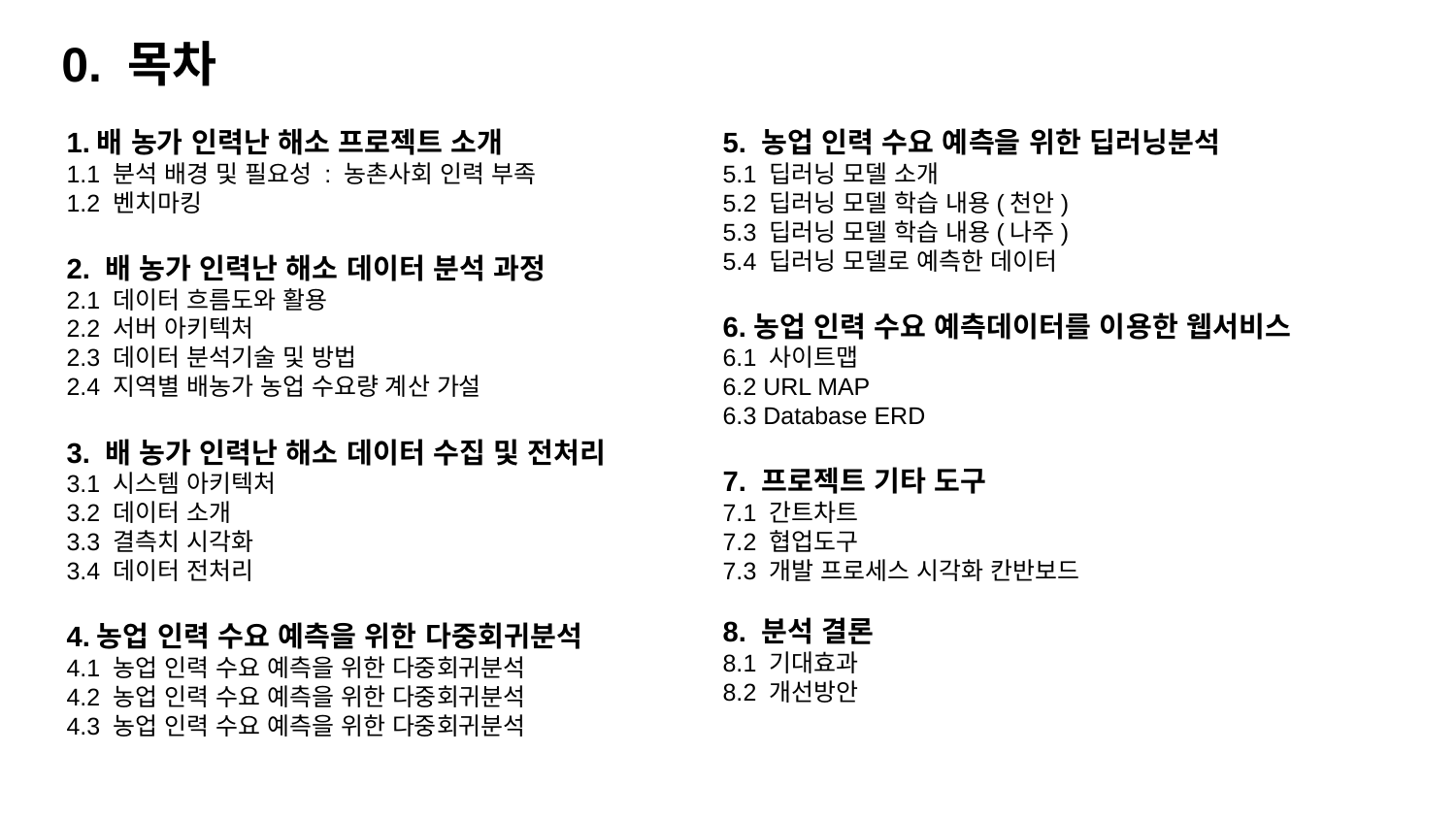

# 0. 목차
1.배 농가 인력난 해소 프로젝트 소개
1.1 분석 배경 및 필요성 : 농촌사회 인력 부족
1.2 벤치마킹

2. 배 농가 인력난 해소 데이터 분석 과정
2.1 데이터 흐름도와 활용
2.2 서버 아키텍처
2.3 데이터 분석기술 및 방법
2.4 지역별 배농가 농업 수요량 계산 가설

3. 배 농가 인력난 해소 데이터 수집 및 전처리
3.1 시스템 아키텍처
3.2 데이터 소개
3.3 결측치 시각화
3.4 데이터 전처리

4.농업 인력 수요 예측을 위한 다중회귀분석
4.1 농업 인력 수요 예측을 위한 다중회귀분석
4.2 농업 인력 수요 예측을 위한 다중회귀분석
4.3 농업 인력 수요 예측을 위한 다중회귀분석

5. 농업 인력 수요 예측을 위한 딥러닝분석
5.1 딥러닝 모델 소개
5.2 딥러닝 모델 학습 내용(천안)
5.3 딥러닝 모델 학습 내용(나주)
5.4 딥러닝 모델로 예측한 데이터

6.농업 인력 수요 예측데이터를 이용한 웹서비스
6.1 사이트맵
6.2 URL MAP
6.3 Database ERD

7. 프로젝트 기타 도구
7.1 간트차트
7.2 협업도구
7.3 개발 프로세스 시각화 칸반보드

8. 분석 결론
8.1 기대효과
8.2 개선방안